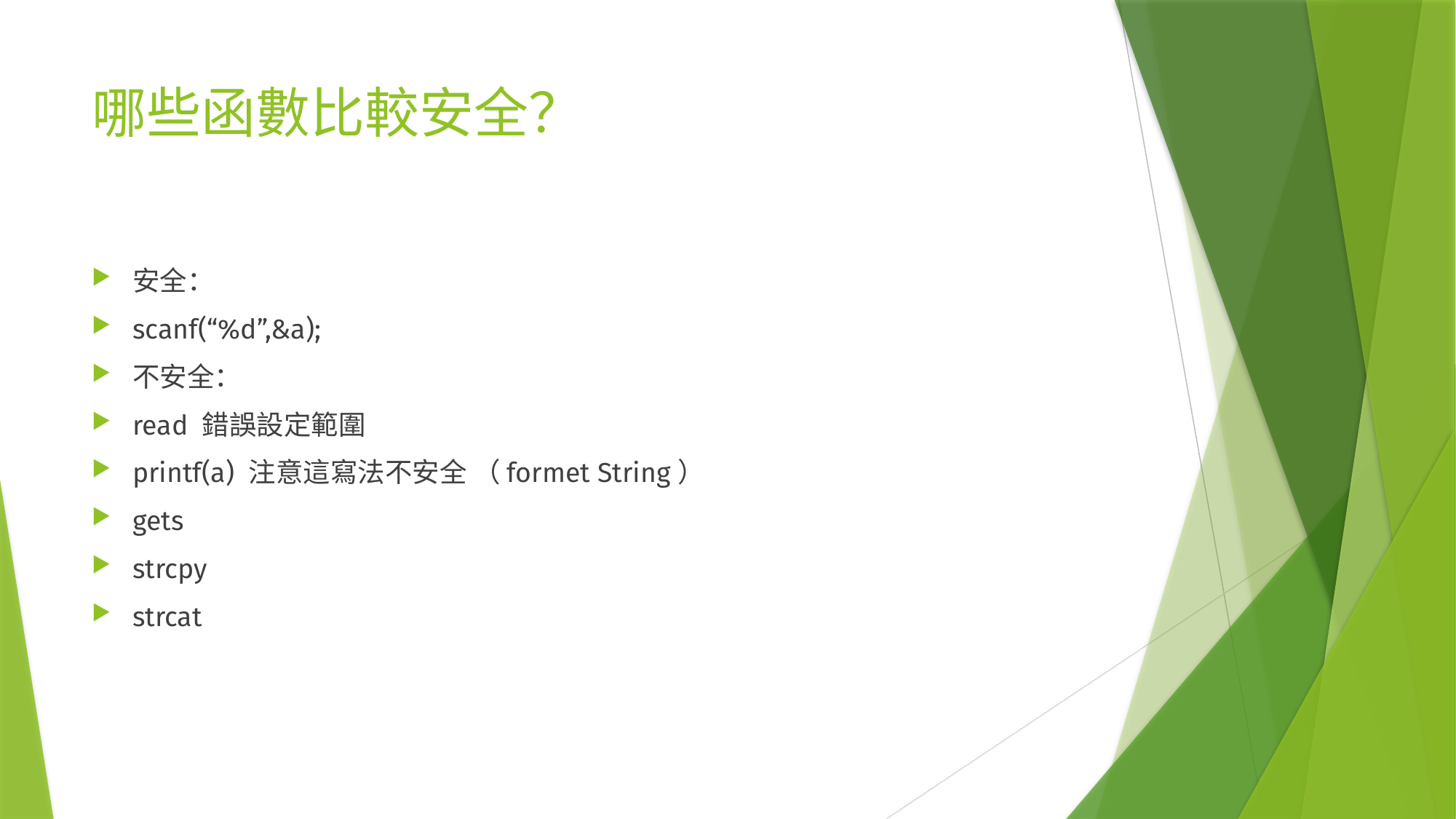

# 哪些函數比較安全？
安全：
scanf(“%d”,&a);
不安全：
read 錯誤設定範圍
printf(a) 注意這寫法不安全 （formet String）
gets
strcpy
strcat